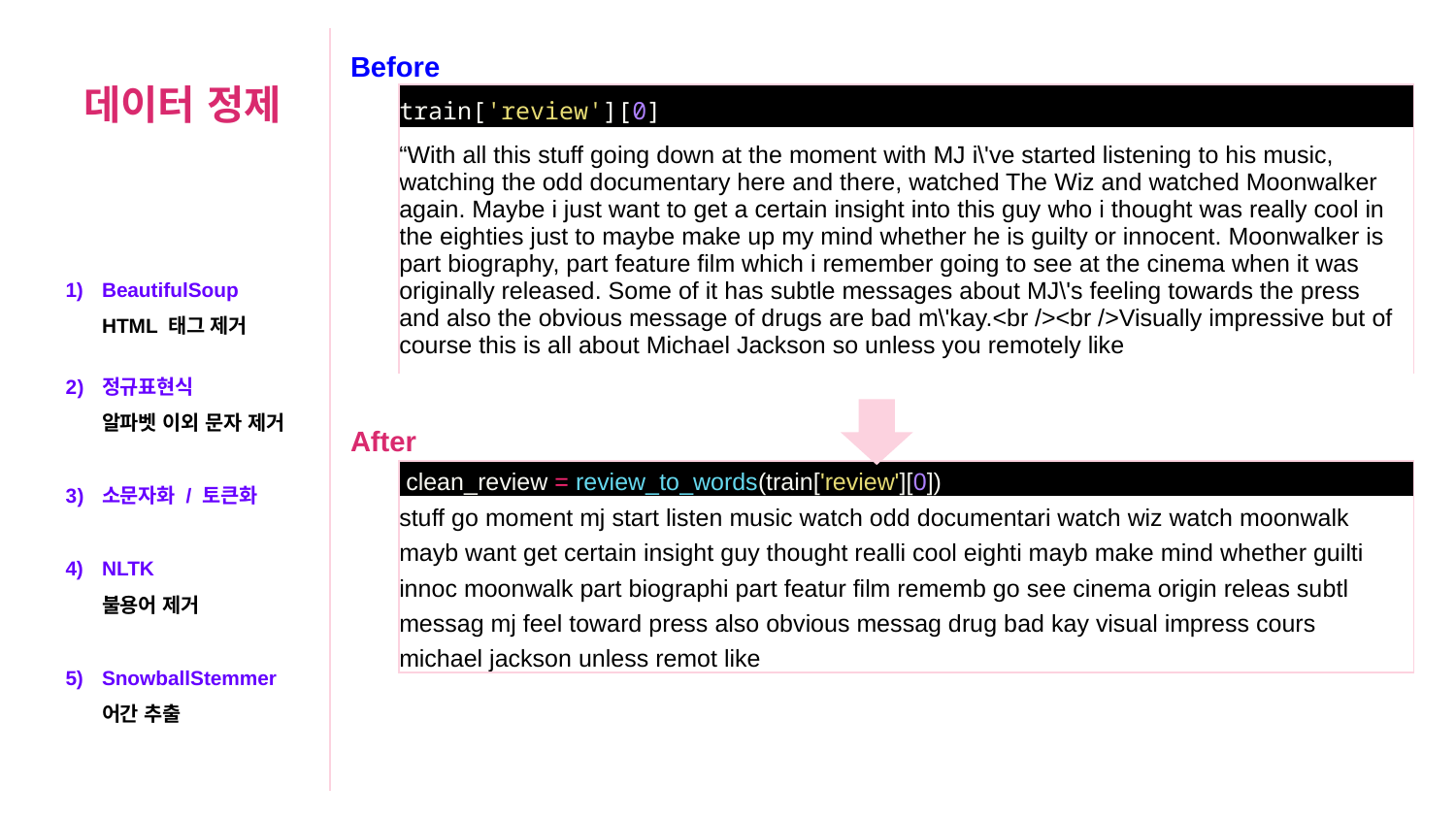

| Before |  |
| --- | --- |
|  | train['review'][0] |
|  | “With all this stuff going down at the moment with MJ i\'ve started listening to his music, watching the odd documentary here and there, watched The Wiz and watched Moonwalker again. Maybe i just want to get a certain insight into this guy who i thought was really cool in the eighties just to maybe make up my mind whether he is guilty or innocent. Moonwalker is part biography, part feature film which i remember going to see at the cinema when it was originally released. Some of it has subtle messages about MJ\'s feeling towards the press and also the obvious message of drugs are bad m\'kay.<br /><br />Visually impressive but of course this is all about Michael Jackson so unless you remotely like |
|  |  |
| After |  |
|  | clean\_review = review\_to\_words(train['review'][0]) |
|  | stuff go moment mj start listen music watch odd documentari watch wiz watch moonwalk mayb want get certain insight guy thought realli cool eighti mayb make mind whether guilti innoc moonwalk part biographi part featur film rememb go see cinema origin releas subtl messag mj feel toward press also obvious messag drug bad kay visual impress cours michael jackson unless remot like |
데이터 정제
BeautifulSoup
HTML 태그 제거
정규표현식
알파벳 이외 문자 제거
소문자화 / 토큰화
NLTK
불용어 제거
SnowballStemmer
어간 추출